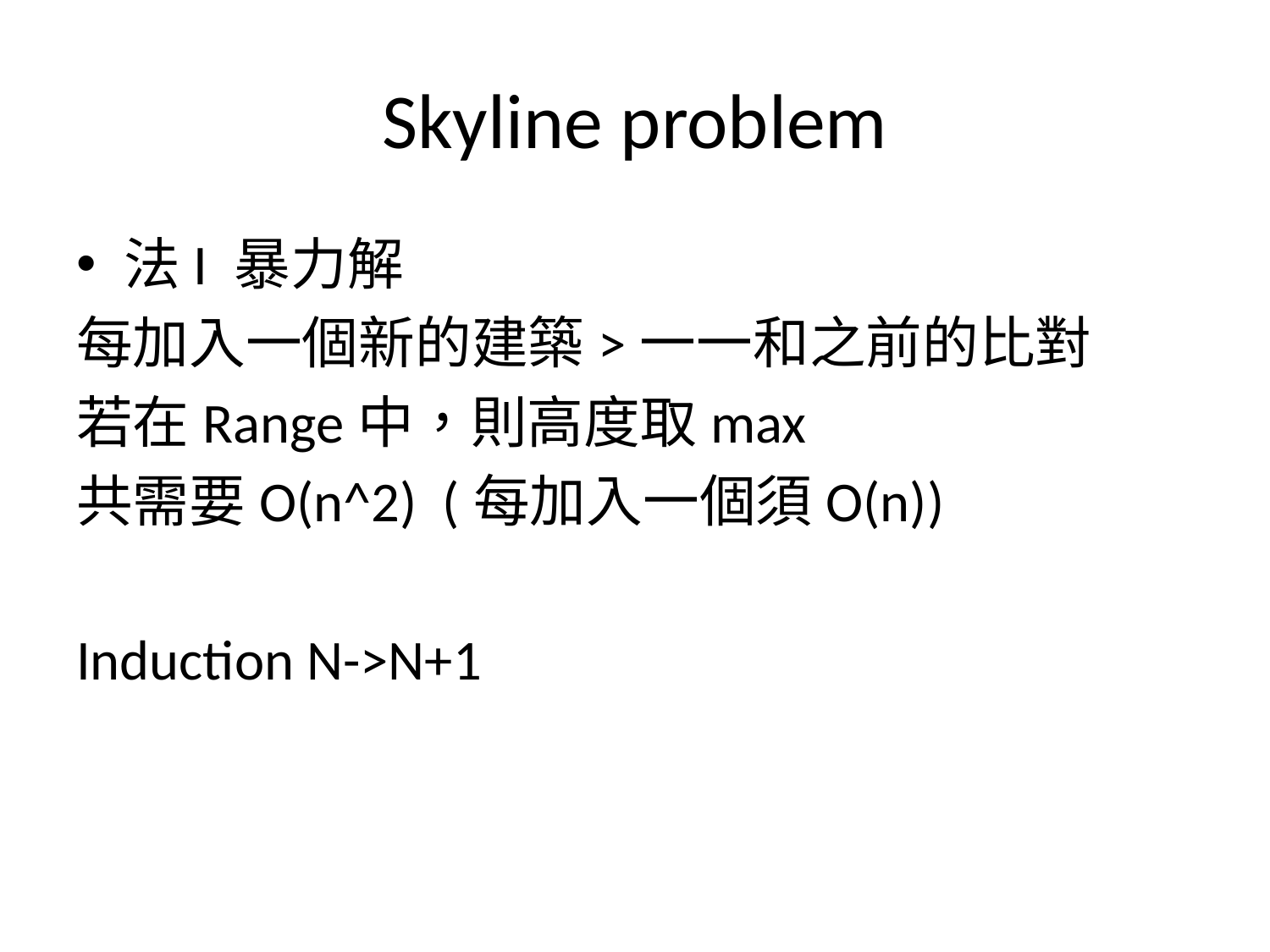

# Skyline problem
法I 暴力解
每加入一個新的建築>一一和之前的比對
若在Range中，則高度取max
共需要O(n^2)  (每加入一個須O(n))

Induction N->N+1